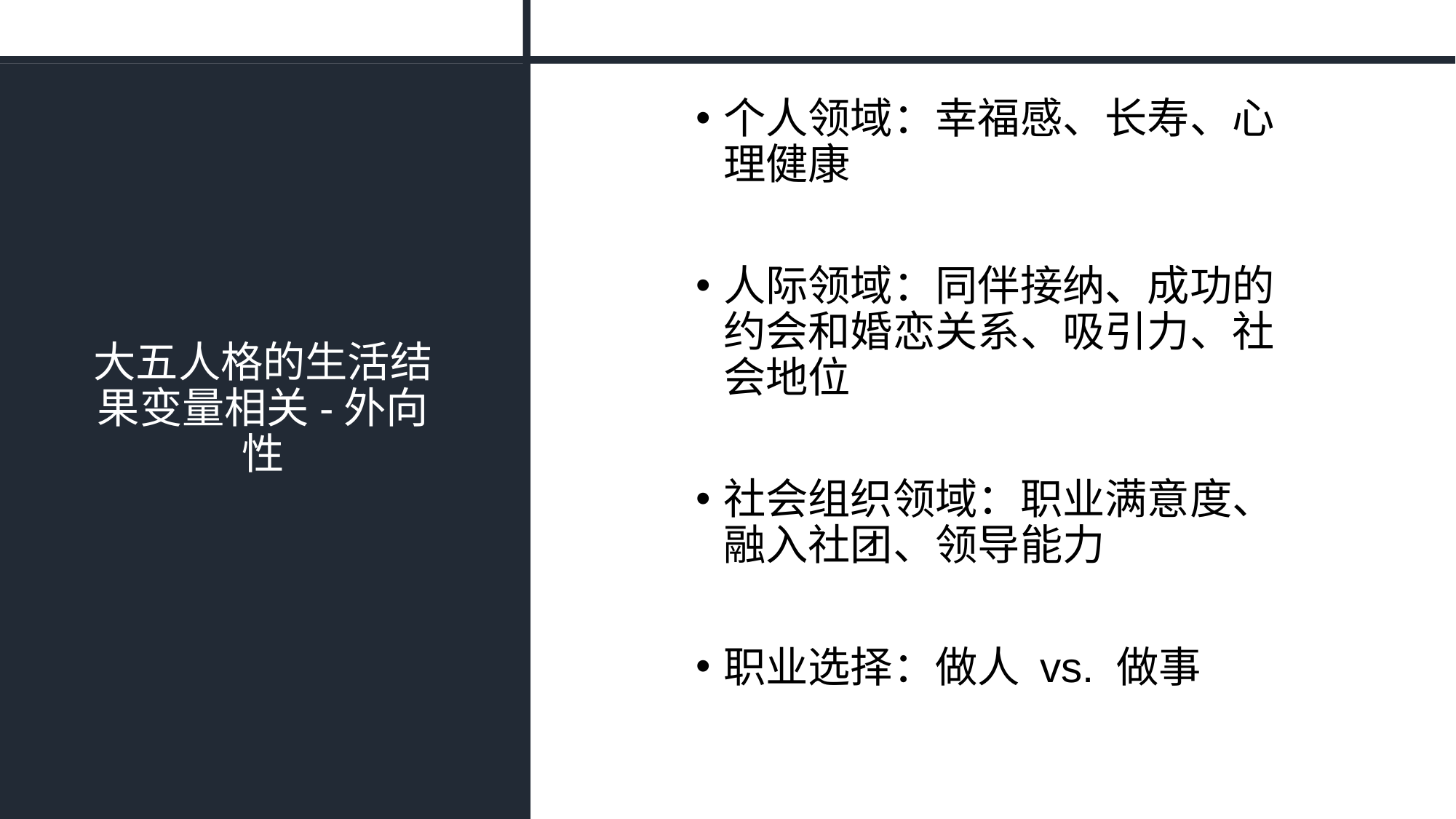

# 大五人格的生活结果变量相关-外向性
个人领域：幸福感、长寿、心理健康

人际领域：同伴接纳、成功的约会和婚恋关系、吸引力、社会地位

社会组织领域：职业满意度、融入社团、领导能力

职业选择：做人 vs. 做事